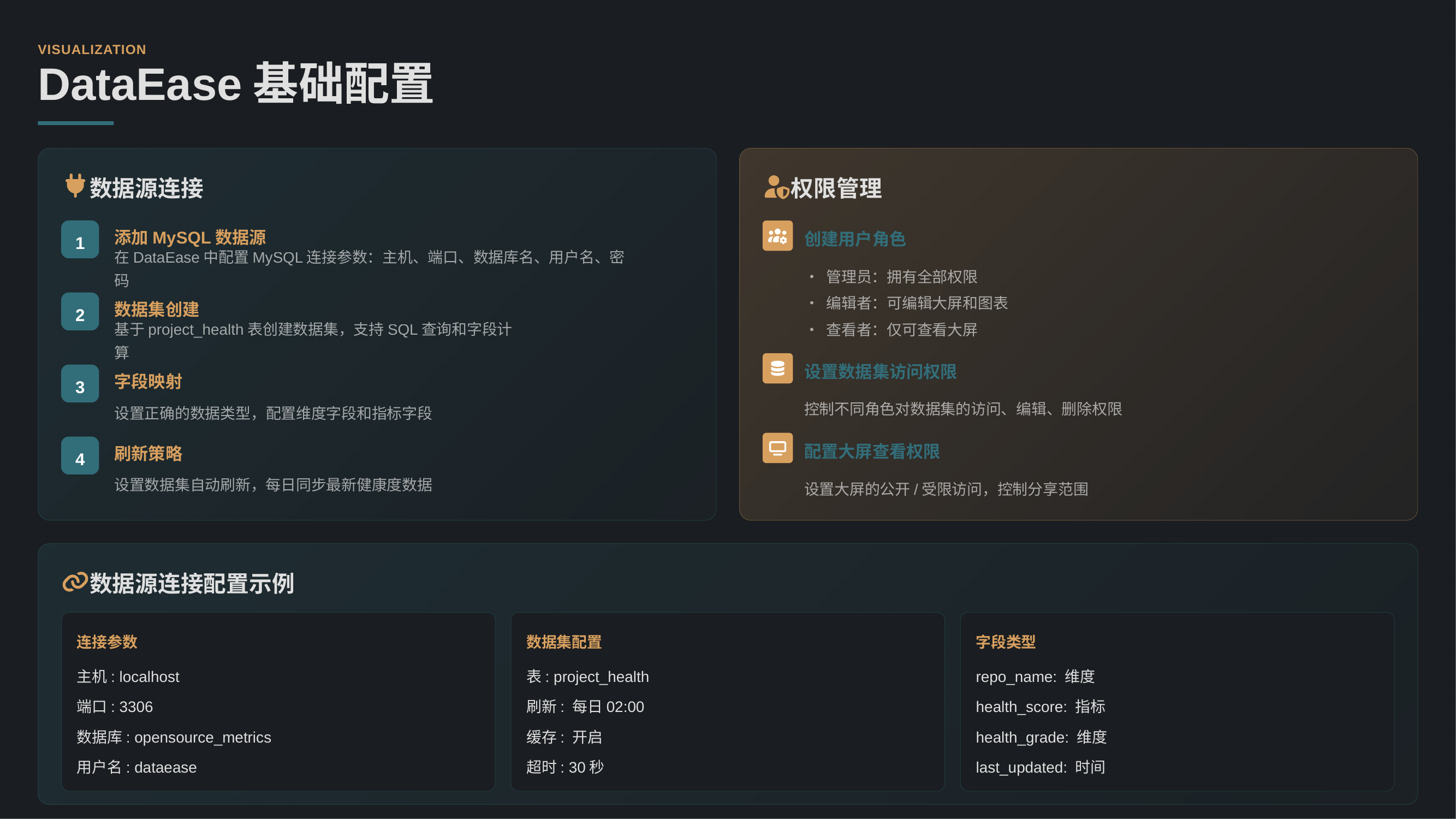

VISUALIZATION
DataEase基础配置

数据源连接
权限管理

1

添加MySQL数据源

创建用户角色

在DataEase中配置MySQL连接参数：主机、端口、数据库名、用户名、密码
• 管理员：拥有全部权限
• 编辑者：可编辑大屏和图表
2

数据集创建
• 查看者：仅可查看大屏
基于project_health表创建数据集，支持SQL查询和字段计算

设置数据集访问权限

3

字段映射
控制不同角色对数据集的访问、编辑、删除权限
设置正确的数据类型，配置维度字段和指标字段

配置大屏查看权限
4

刷新策略

设置数据集自动刷新，每日同步最新健康度数据
设置大屏的公开/受限访问，控制分享范围

数据源连接配置示例

连接参数
数据集配置
字段类型
主机: localhost
表: project_health
repo_name: 维度
端口: 3306
刷新: 每日02:00
health_score: 指标
数据库: opensource_metrics
缓存: 开启
health_grade: 维度
用户名: dataease
超时: 30秒
last_updated: 时间